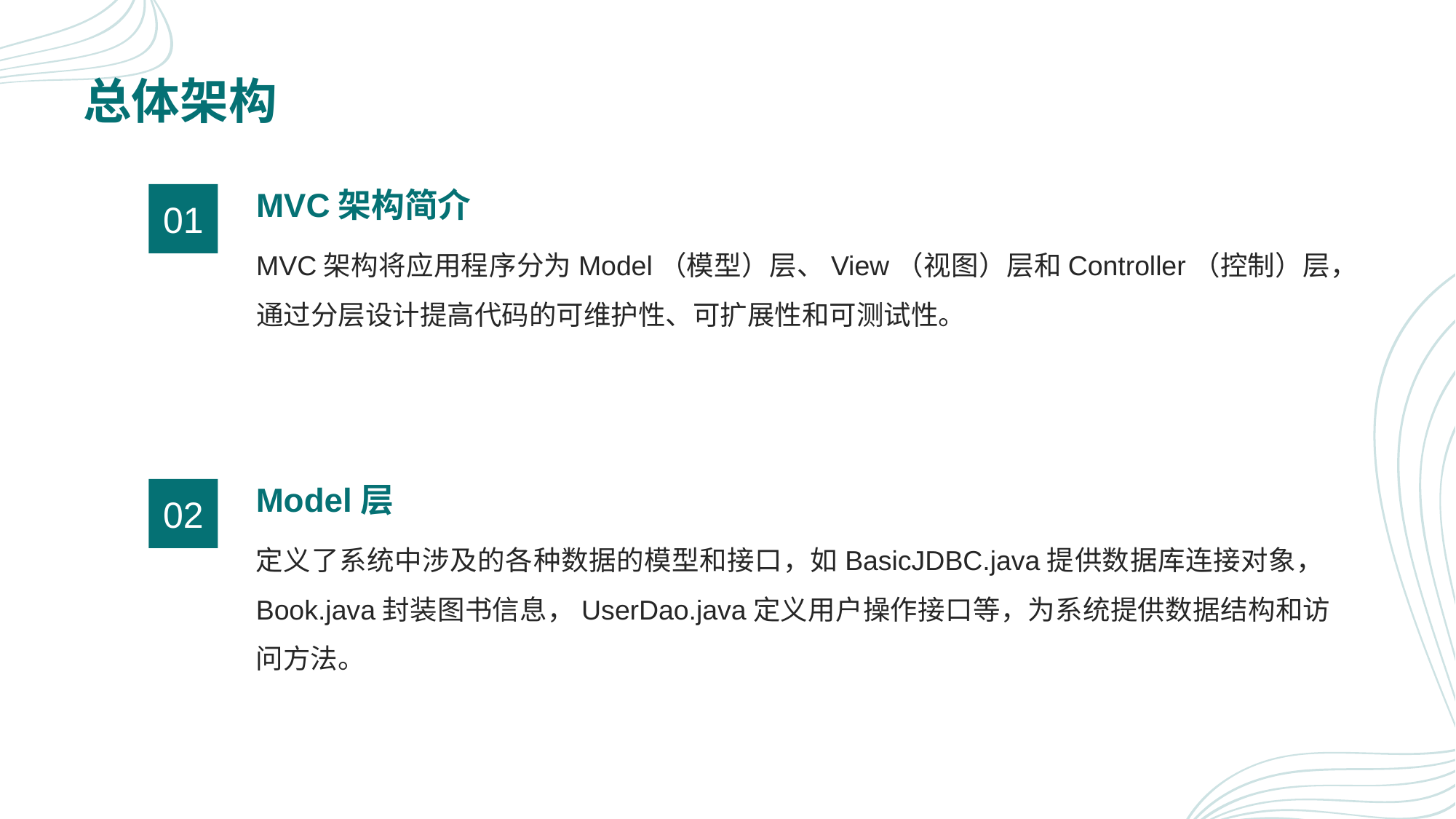

# 总体架构
MVC架构简介
01
MVC架构将应用程序分为Model（模型）层、View（视图）层和Controller（控制）层，通过分层设计提高代码的可维护性、可扩展性和可测试性。
Model层
02
定义了系统中涉及的各种数据的模型和接口，如BasicJDBC.java提供数据库连接对象，Book.java封装图书信息，UserDao.java定义用户操作接口等，为系统提供数据结构和访问方法。